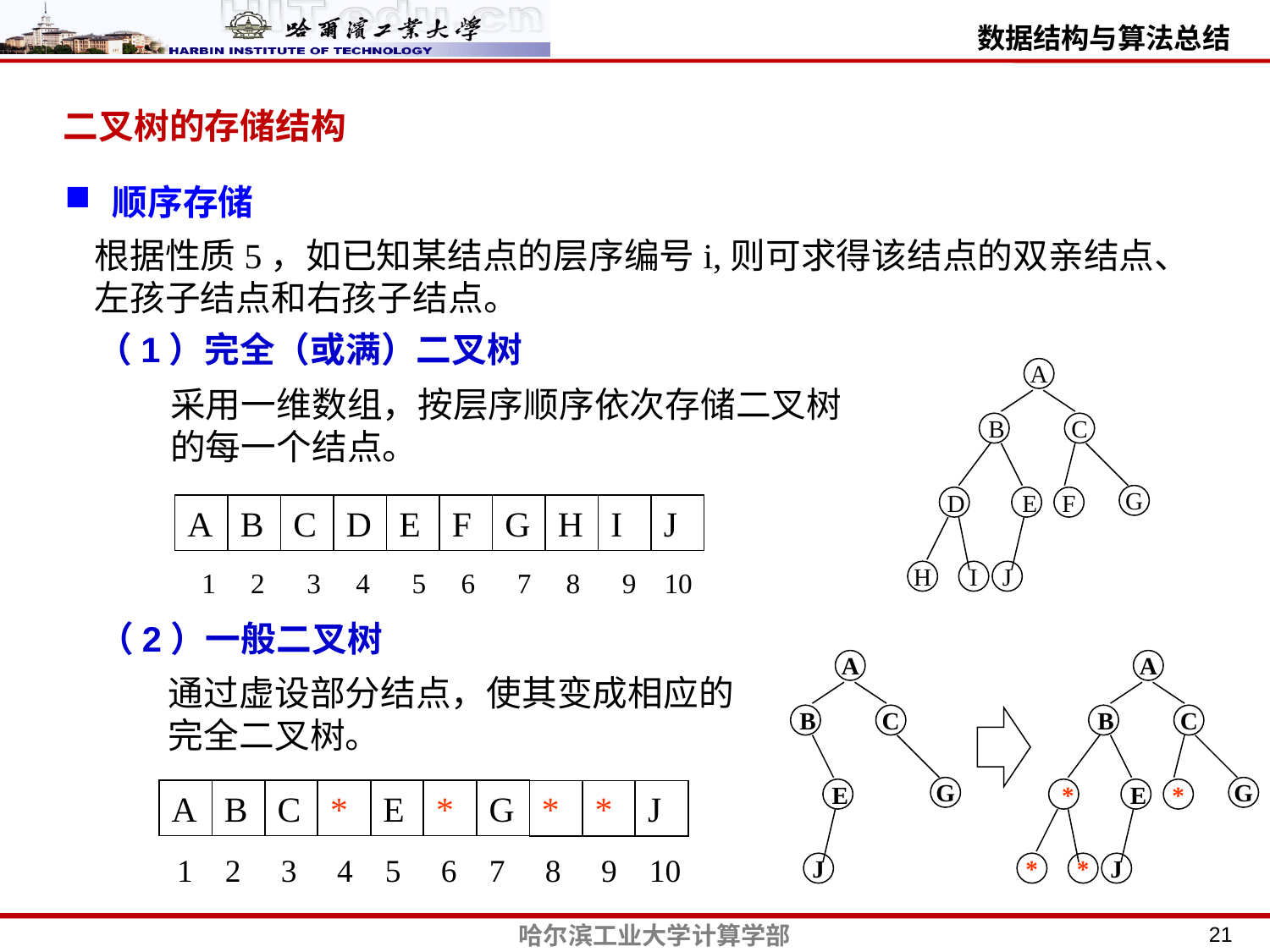

二叉树的存储结构
顺序存储
根据性质5，如已知某结点的层序编号i,则可求得该结点的双亲结点、左孩子结点和右孩子结点。
 （1）完全（或满）二叉树
A

B
C

G
D
E
F

H
I
J
采用一维数组，按层序顺序依次存储二叉树
的每一个结点。
A
B
C
D
E
F
G
H
I
J
1     2      3     4      5     6      7     8      9    10
（2）一般二叉树
A
A

B
C
B
C

G
G
E
*
E
*

J
*
*
J
通过虚设部分结点，使其变成相应的
完全二叉树。
A
B
C
*
E
*
G
*
*
J
1    2     3     4    5     6    7     8     9    10